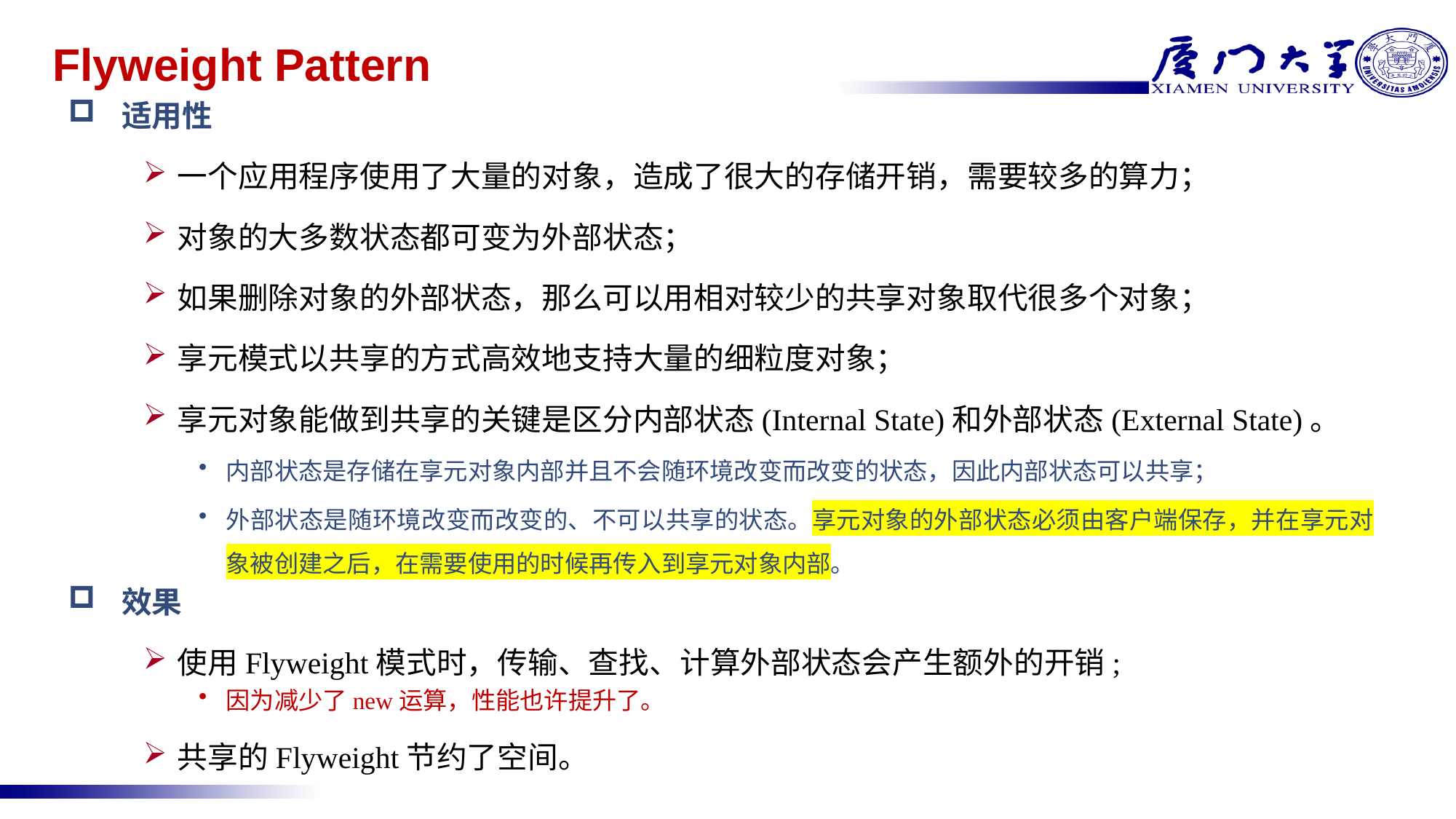

# Flyweight Pattern
适用性
一个应用程序使用了大量的对象，造成了很大的存储开销，需要较多的算力；
对象的大多数状态都可变为外部状态；
如果删除对象的外部状态，那么可以用相对较少的共享对象取代很多个对象；
享元模式以共享的方式高效地支持大量的细粒度对象；
享元对象能做到共享的关键是区分内部状态(Internal State)和外部状态(External State)。
内部状态是存储在享元对象内部并且不会随环境改变而改变的状态，因此内部状态可以共享；
外部状态是随环境改变而改变的、不可以共享的状态。享元对象的外部状态必须由客户端保存，并在享元对象被创建之后，在需要使用的时候再传入到享元对象内部。
效果
使用Flyweight模式时，传输、查找、计算外部状态会产生额外的开销;
因为减少了new运算，性能也许提升了。
共享的Flyweight节约了空间。